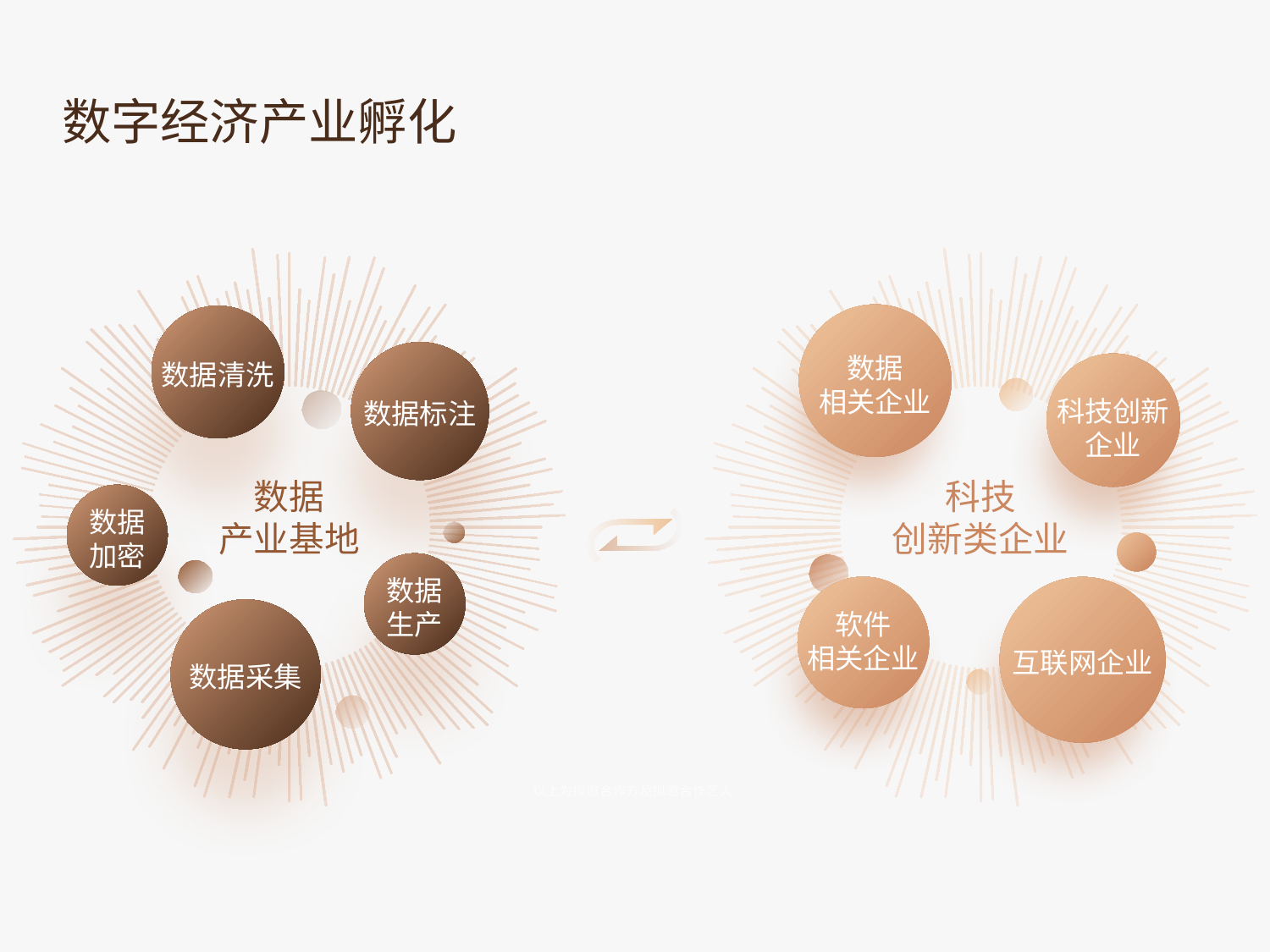

数字经济产业孵化

数据
相关企业
数据清洗

科技创新
企业

数据标注
数据
产业基地
科技
创新类企业

数据
加密

数据
生产

软件
相关企业
互联网企业
数据采集

以上为拟邀合作方及拟邀合作艺人